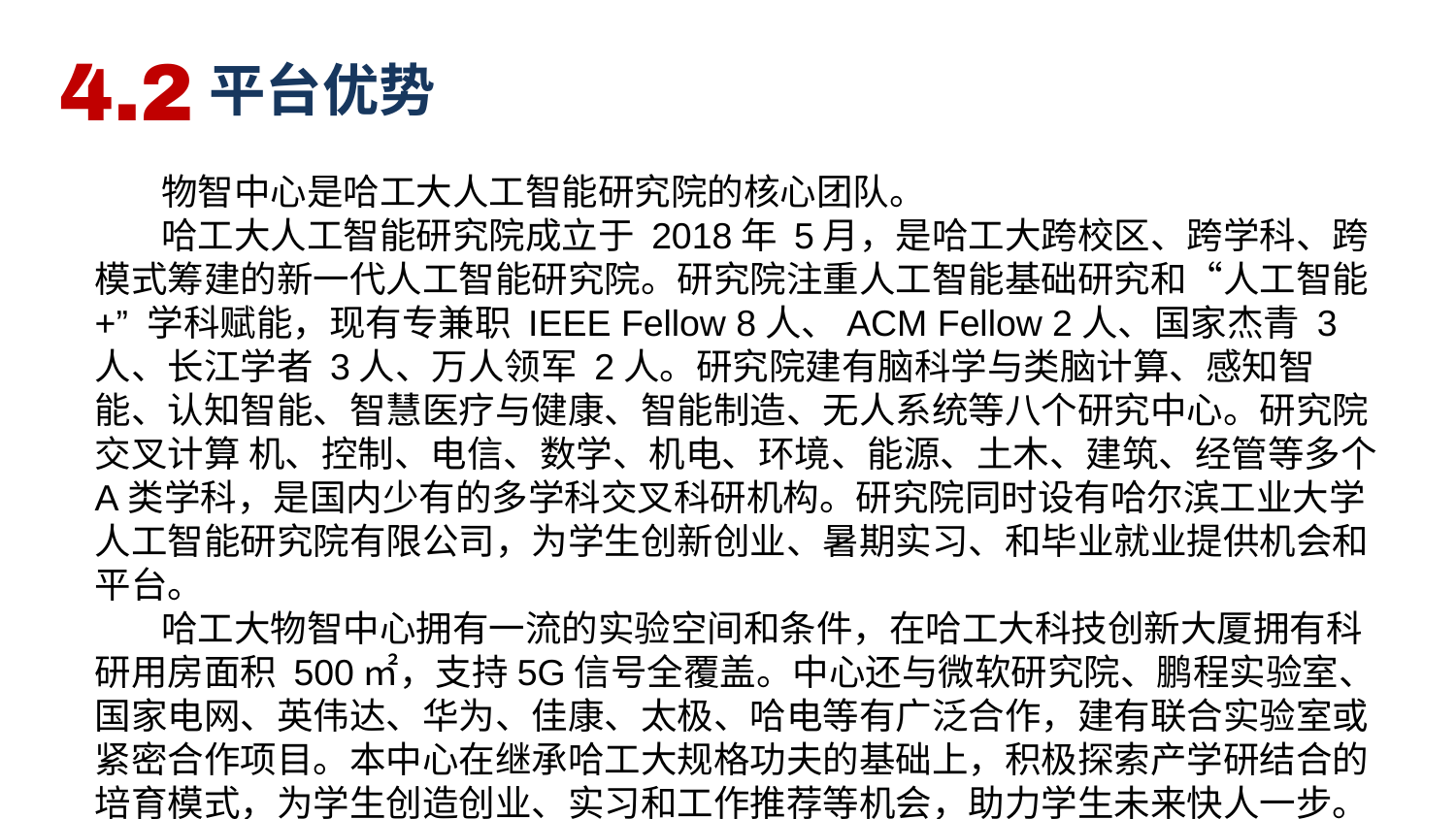

4.2
平台优势
       物智中心是哈工大人工智能研究院的核心团队。
       哈工大人工智能研究院成立于 2018年 5月，是哈工大跨校区、跨学科、跨模式筹建的新一代人工智能研究院。研究院注重人工智能基础研究和“人工智能+” 学科赋能，现有专兼职 IEEE Fellow 8人、ACM Fellow 2人、国家杰青 3人、长江学者 3人、万人领军 2人。研究院建有脑科学与类脑计算、感知智能、认知智能、智慧医疗与健康、智能制造、无人系统等八个研究中心。研究院交叉计算 机、控制、电信、数学、机电、环境、能源、土木、建筑、经管等多个 A类学科，是国内少有的多学科交叉科研机构。研究院同时设有哈尔滨工业大学人工智能研究院有限公司，为学生创新创业、暑期实习、和毕业就业提供机会和平台。
       哈工大物智中心拥有一流的实验空间和条件，在哈工大科技创新大厦拥有科研用房面积 500㎡，支持5G信号全覆盖。中心还与微软研究院、鹏程实验室、 国家电网、英伟达、华为、佳康、太极、哈电等有广泛合作，建有联合实验室或 紧密合作项目。本中心在继承哈工大规格功夫的基础上，积极探索产学研结合的 培育模式，为学生创造创业、实习和工作推荐等机会，助力学生未来快人一步。